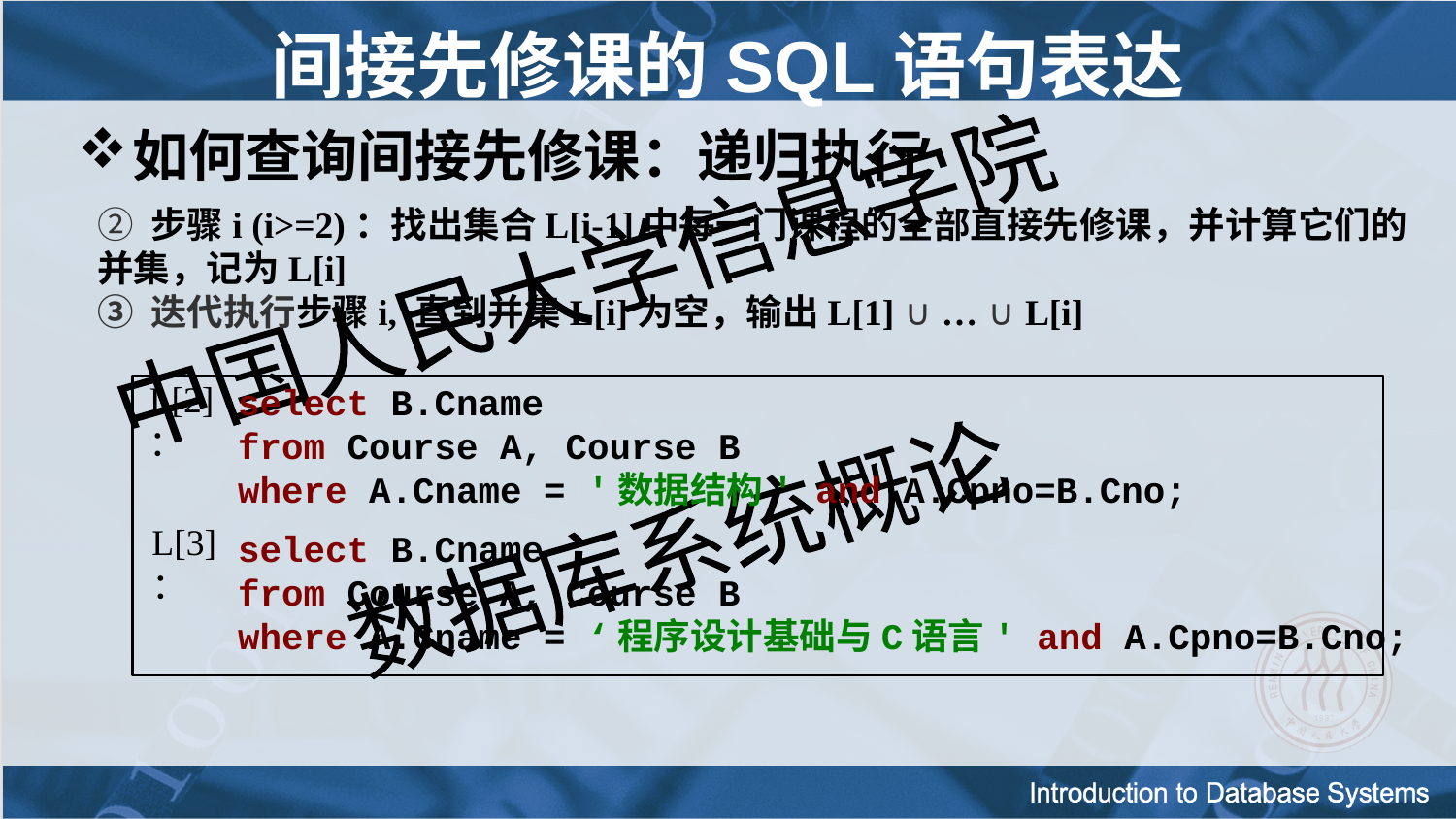

间接先修课的SQL语句表达
如何查询间接先修课：递归执行
② 步骤i (i>=2)：找出集合L[i-1]中每一门课程的全部直接先修课，并计算它们的并集，记为L[i]
③ 迭代执行步骤i, 直到并集L[i]为空，输出L[1] ∪ … ∪ L[i]
L[2]：

select B.Cname
from Course A, Course B
where A.Cname = '数据结构' and A.Cpno=B.Cno;

L[3]：
select B.Cname
from Course A, Course B
where A.Cname = ‘程序设计基础与C语言' and A.Cpno=B.Cno;